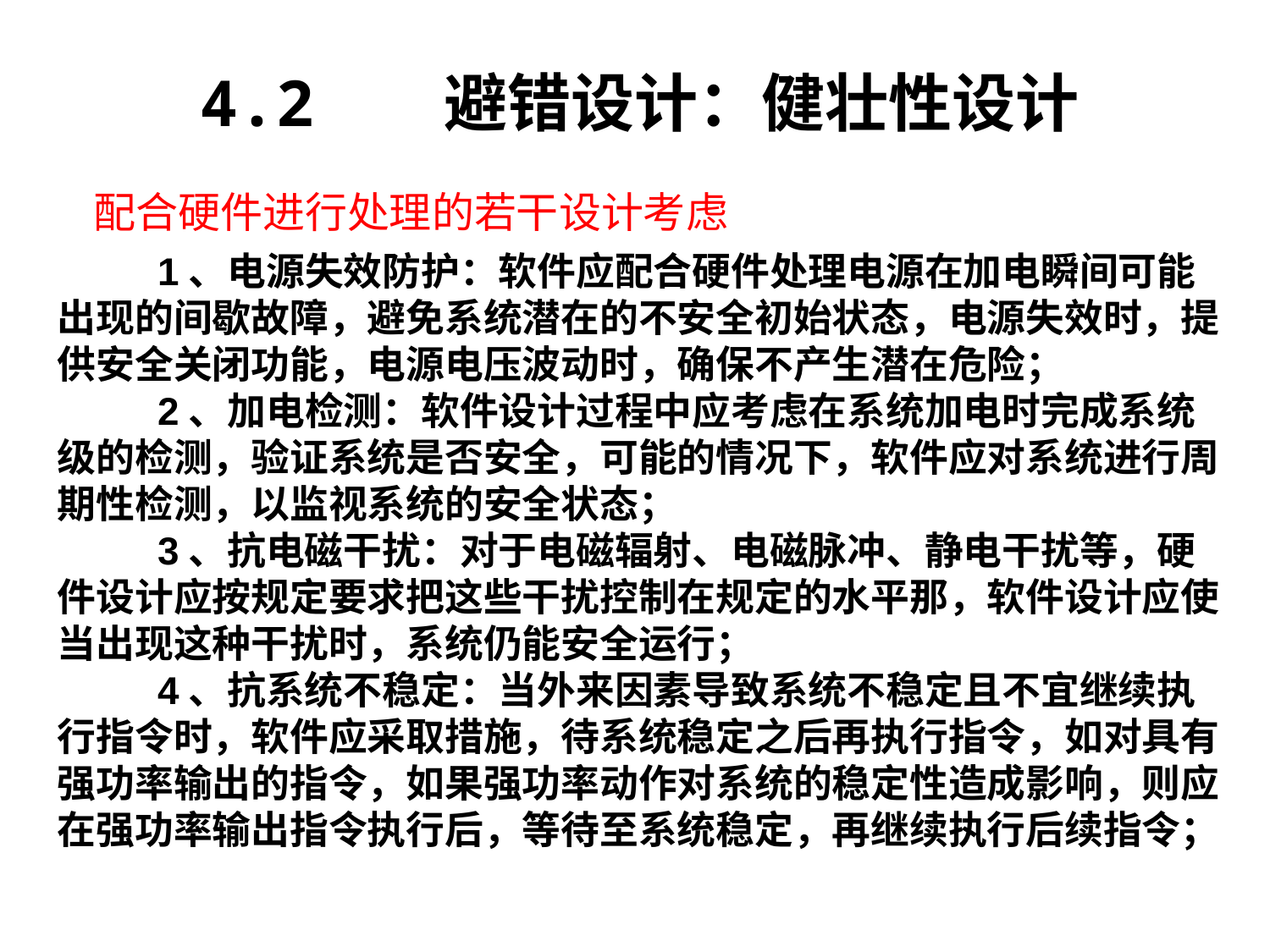

4.2   避错设计：健壮性设计
配合硬件进行处理的若干设计考虑
      1、电源失效防护：软件应配合硬件处理电源在加电瞬间可能出现的间歇故障，避免系统潜在的不安全初始状态，电源失效时，提供安全关闭功能，电源电压波动时，确保不产生潜在危险；
      2、加电检测：软件设计过程中应考虑在系统加电时完成系统级的检测，验证系统是否安全，可能的情况下，软件应对系统进行周期性检测，以监视系统的安全状态；
      3、抗电磁干扰：对于电磁辐射、电磁脉冲、静电干扰等，硬件设计应按规定要求把这些干扰控制在规定的水平那，软件设计应使当出现这种干扰时，系统仍能安全运行；
      4、抗系统不稳定：当外来因素导致系统不稳定且不宜继续执行指令时，软件应采取措施，待系统稳定之后再执行指令，如对具有强功率输出的指令，如果强功率动作对系统的稳定性造成影响，则应在强功率输出指令执行后，等待至系统稳定，再继续执行后续指令；